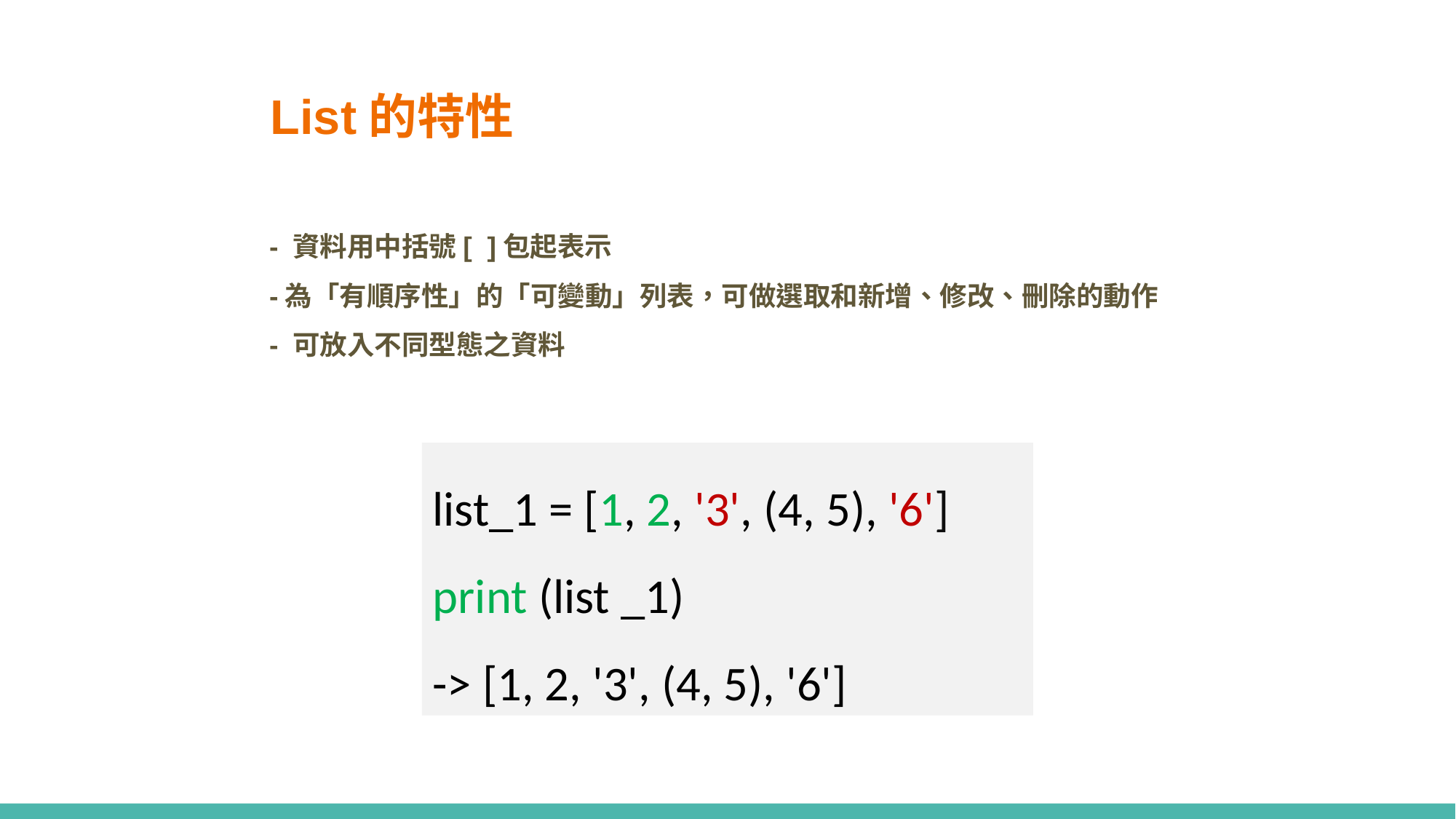

# List的特性
- 資料用中括號[  ]包起表示
-為「有順序性」的「可變動」列表，可做選取和新增、修改、刪除的動作
- 可放入不同型態之資料
list_1 = [1, 2, '3', (4, 5), '6']
print (list _1)
-> [1, 2, '3', (4, 5), '6']